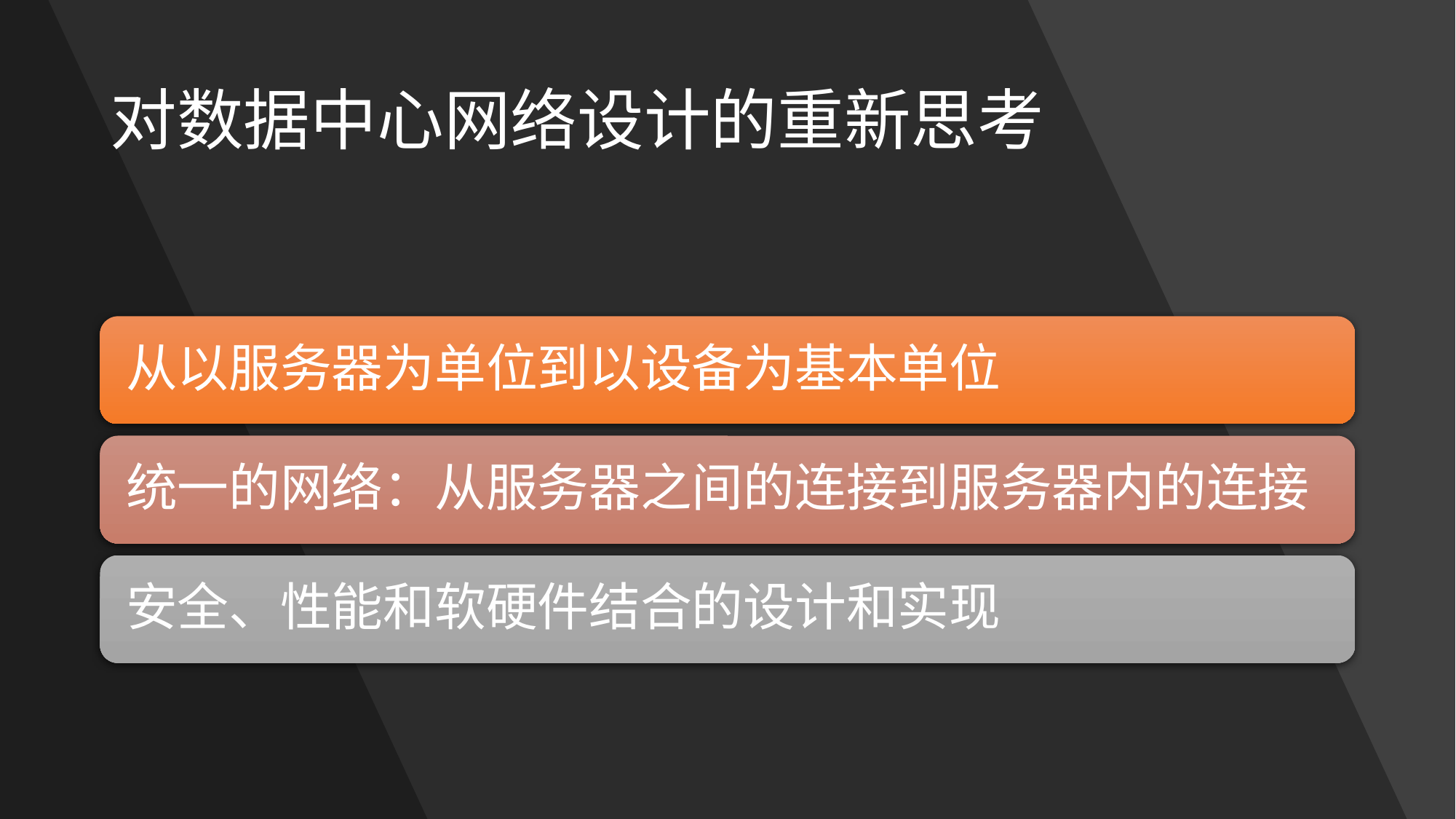

# 对数据中心网络设计的重新思考
从以服务器为单位到以设备为基本单位
统一的网络：从服务器之间的连接到服务器内的连接
安全、性能和软硬件结合的设计和实现